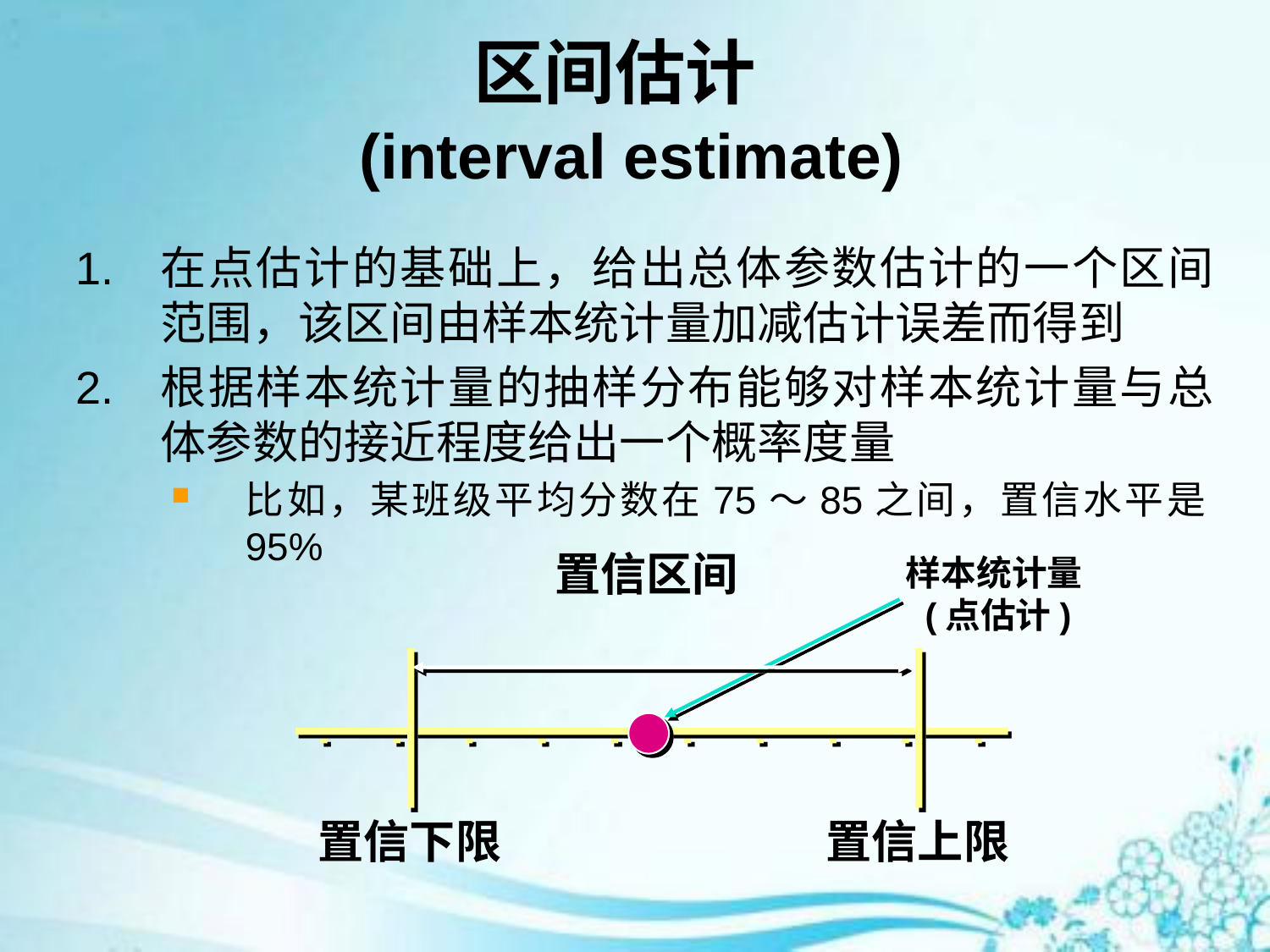

# 区间估计 (interval estimate)
在点估计的基础上，给出总体参数估计的一个区间范围，该区间由样本统计量加减估计误差而得到
根据样本统计量的抽样分布能够对样本统计量与总体参数的接近程度给出一个概率度量
比如，某班级平均分数在75～85之间，置信水平是95%
置信区间

置信下限
置信上限
样本统计量
(点估计)